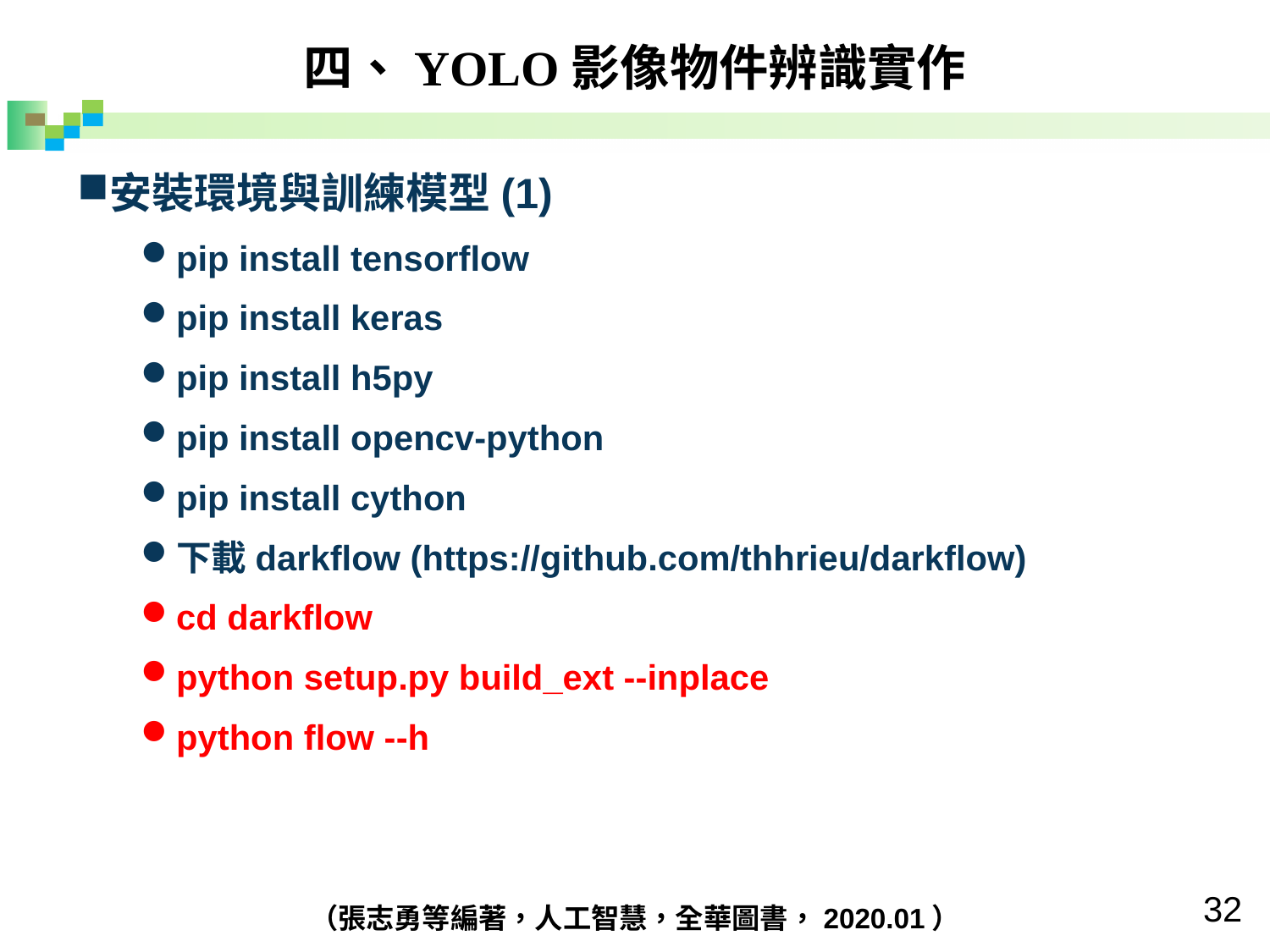

四、YOLO影像物件辨識實作
安裝環境與訓練模型(1)
pip install tensorflow
pip install keras
pip install h5py
pip install opencv-python
pip install cython
下載darkflow (https://github.com/thhrieu/darkflow)
cd darkflow
python setup.py build_ext --inplace
python flow --h
（張志勇等編著，人工智慧，全華圖書，2020.01）